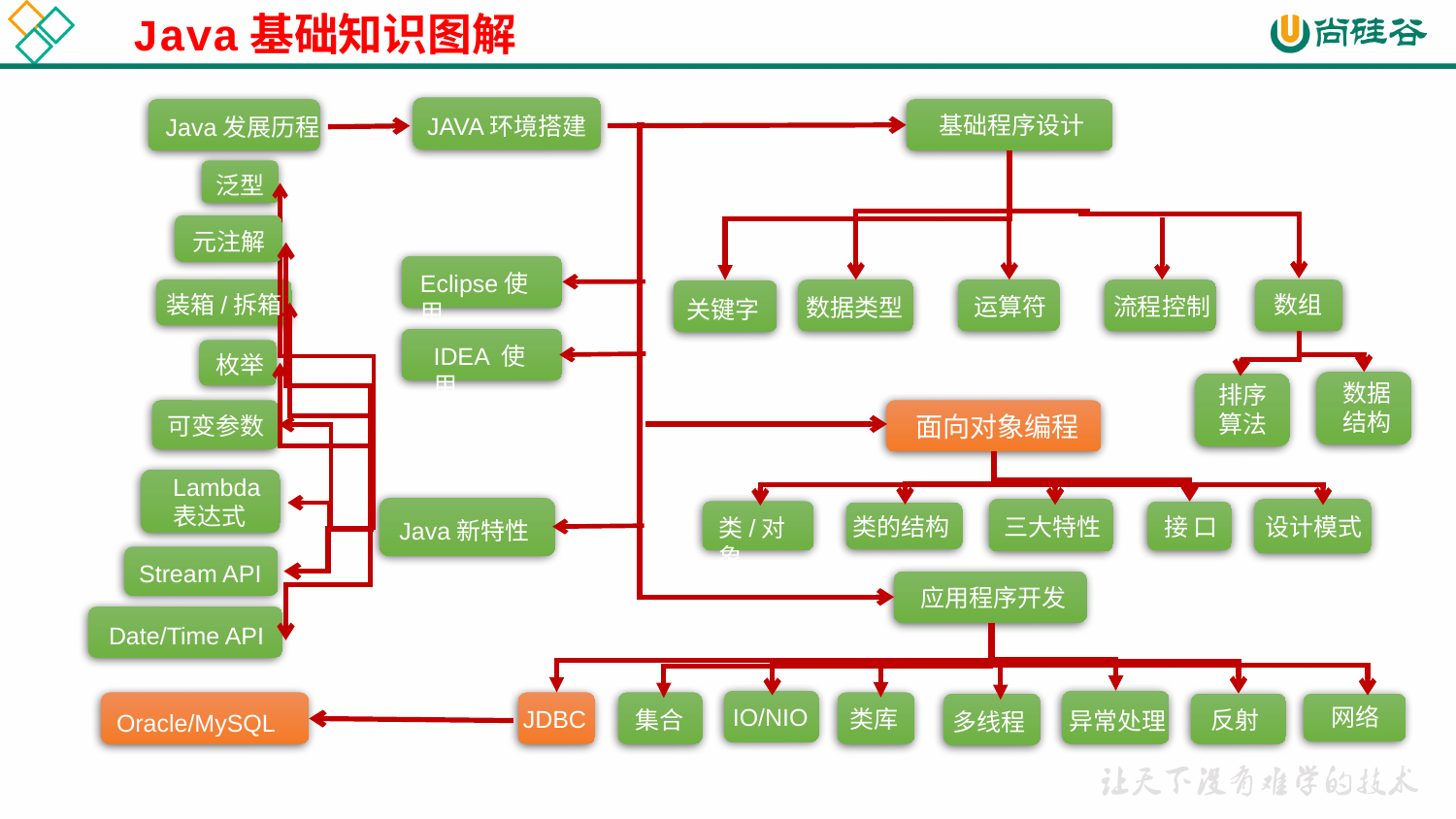

Java基础知识图解

基础程序设计
JAVA环境搭建
Java发展历程

泛型

元注解

Eclipse使用

装箱/拆箱
数组
运算符
流程控制
数据类型
关键字

IDEA 使用

枚举
数据结构

排序算法

面向对象编程
可变参数
Lambda
表达式

类的结构
三大特性
设计模式
接 口
类/对象
Java新特性

Stream API

应用程序开发

Date/Time API

IO/NIO
网络
JDBC
类库
集合
反射
异常处理
多线程
Oracle/MySQL